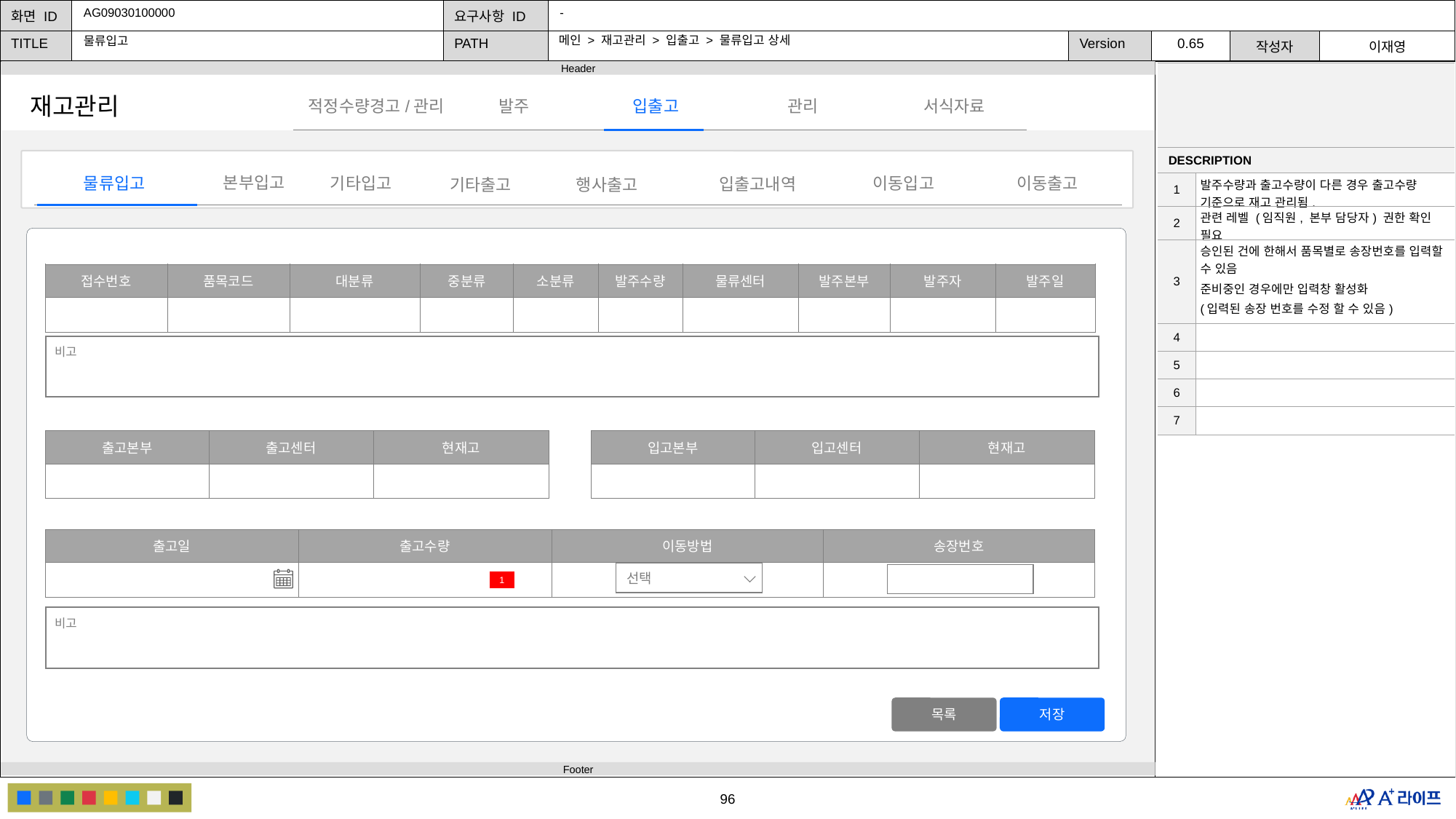

AG09030100000

-

메인 > 재고관리 > 입출고 > 물류입고 상세
물류입고
|  |  |
| --- | --- |
| DESCRIPTION |  |
| 1 | 발주수량과 출고수량이 다른 경우 출고수량 기준으로 재고 관리됨. |
| 2 | 관련 레벨 (임직원, 본부 담당자) 권한 확인 필요 |
| 3 | 승인된 건에 한해서 품목별로 송장번호를 입력할 수 있음 준비중인 경우에만 입력창 활성화 (입력된 송장 번호를 수정 할 수 있음) |
| 4 |  |
| 5 |  |
| 6 |  |
| 7 |  |
재고관리
발주
관리
적정수량경고/관리
입출고
서식자료

본부입고
물류입고
기타입고
이동입고
이동출고
입출고내역
기타출고
행사출고

| 접수번호 | 품목코드 | 대분류 | 중분류 | 소분류 | 발주수량 | 물류센터 | 발주본부 | 발주자 | 발주일 |
| --- | --- | --- | --- | --- | --- | --- | --- | --- | --- |
|  |  |  |  |  |  |  |  |  |  |
비고
| 출고본부 | 출고센터 | 현재고 |
| --- | --- | --- |
|  |  |  |
| 입고본부 | 입고센터 | 현재고 |
| --- | --- | --- |
|  |  |  |
| 출고일 | 출고수량 | 이동방법 | 송장번호 |
| --- | --- | --- | --- |
|  |  |  |  |
선택

1
비고
목록
저장